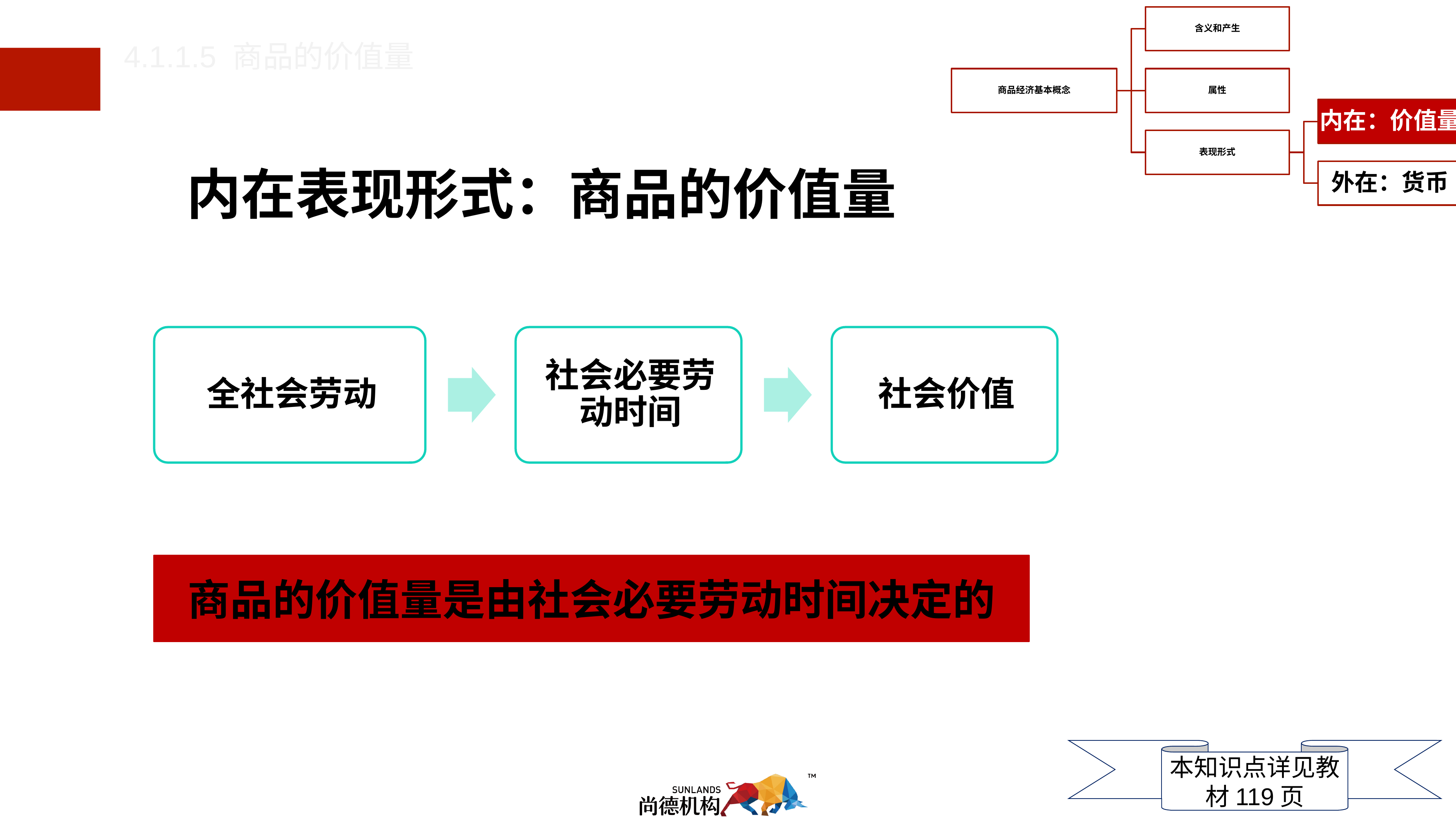

商品经济基本概念
含义和产生
属性
表现形式
内在：价值量
外在：货币
4.1.1.5 商品的价值量
内在表现形式：商品的价值量
全社会劳动

社会必要劳动时间

社会价值
商品的价值量是由社会必要劳动时间决定的
本知识点详见教材119页